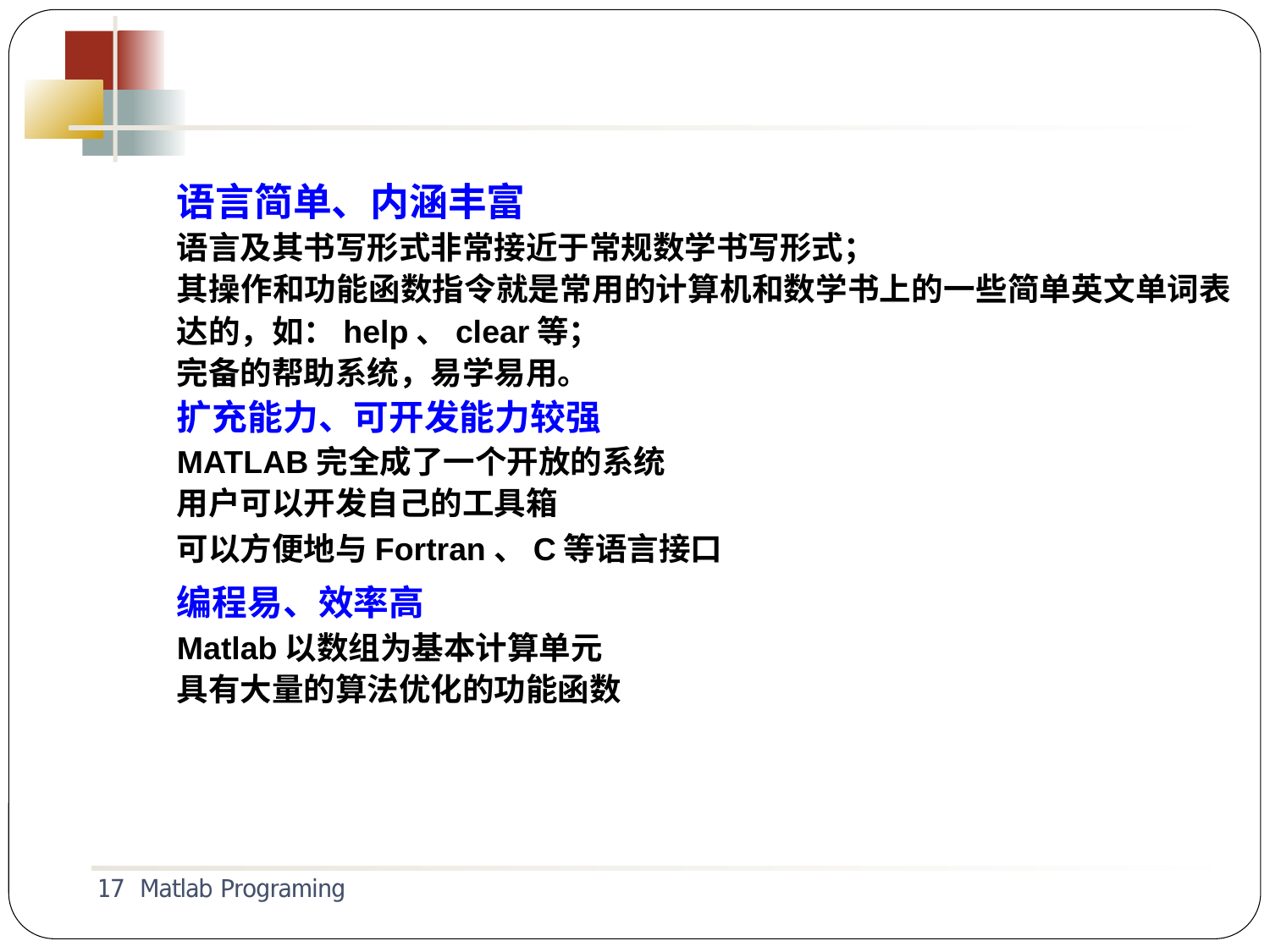

语言简单、内涵丰富
语言及其书写形式非常接近于常规数学书写形式；
其操作和功能函数指令就是常用的计算机和数学书上的一些简单英文单词表达的，如：help、clear等；
完备的帮助系统，易学易用。
扩充能力、可开发能力较强
MATLAB完全成了一个开放的系统
用户可以开发自己的工具箱
可以方便地与Fortran、C等语言接口
编程易、效率高
Matlab以数组为基本计算单元
具有大量的算法优化的功能函数

17  Matlab Programing